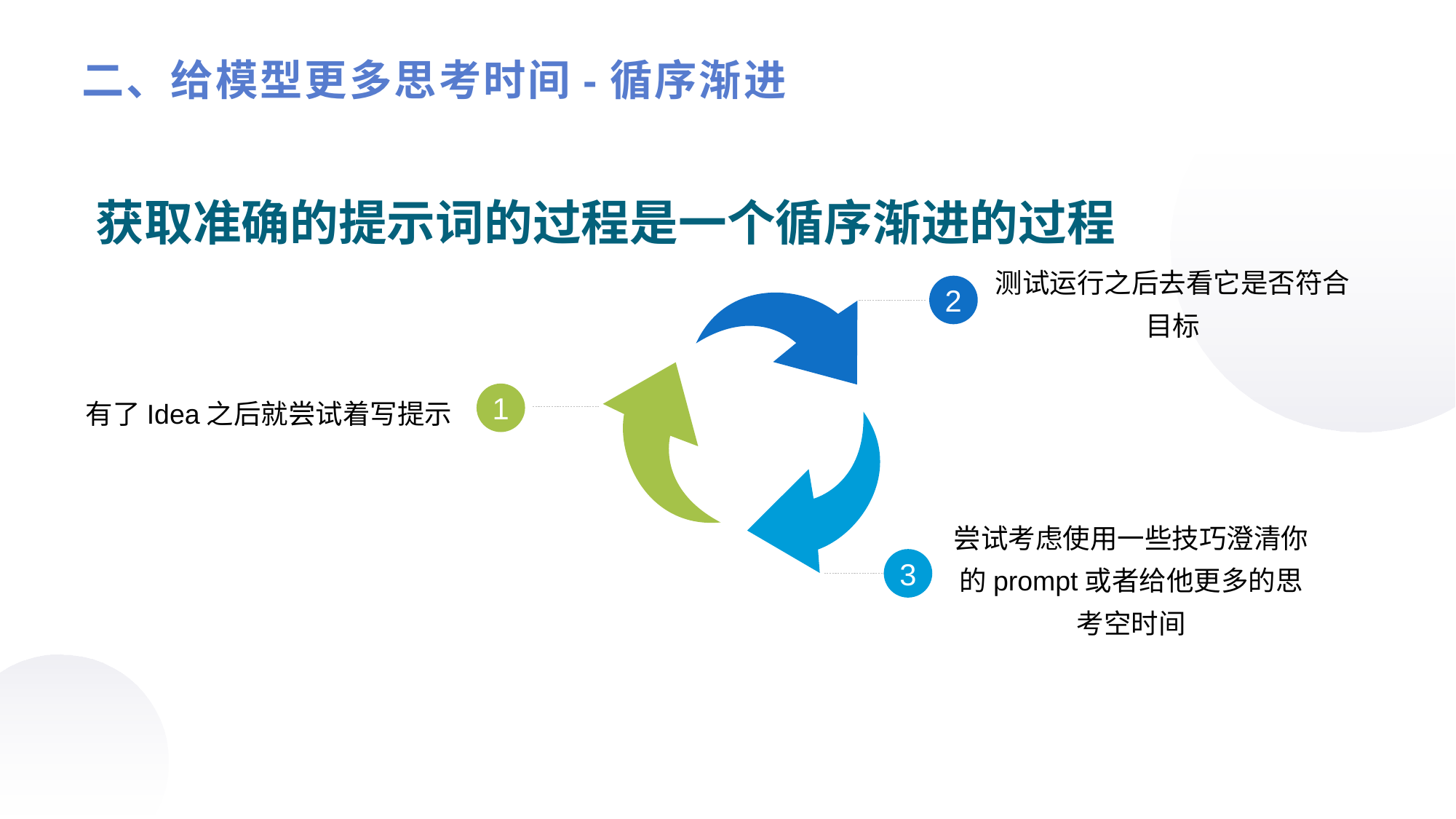

二、给模型更多思考时间-循序渐进

获取准确的提示词的过程是一个循序渐进的过程
测试运行之后去看它是否符合目标
2

有了Idea之后就尝试着写提示
1

尝试考虑使用一些技巧澄清你的prompt或者给他更多的思考空时间
3